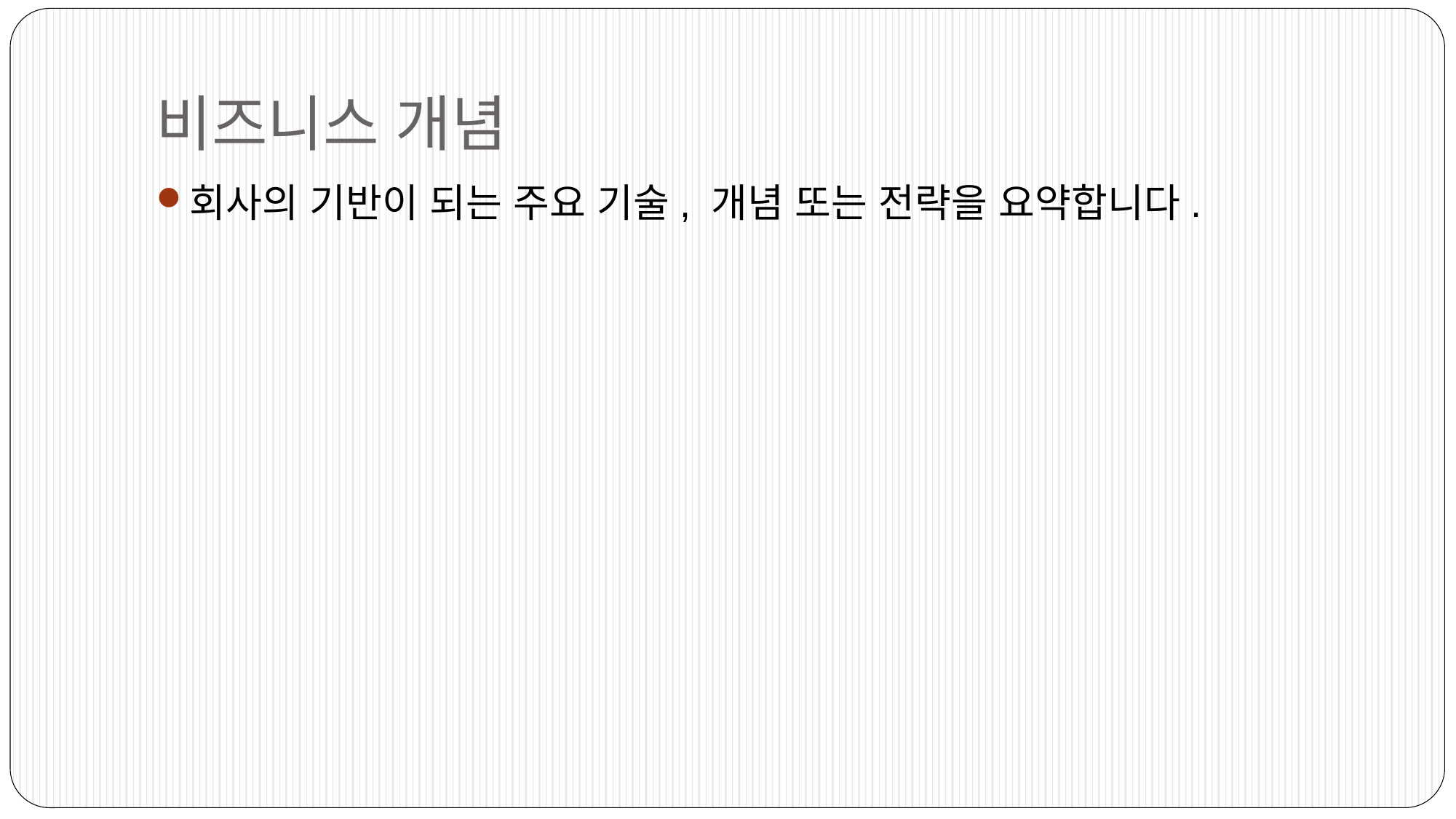

# 비즈니스 개념
회사의 기반이 되는 주요 기술, 개념 또는 전략을 요약합니다.